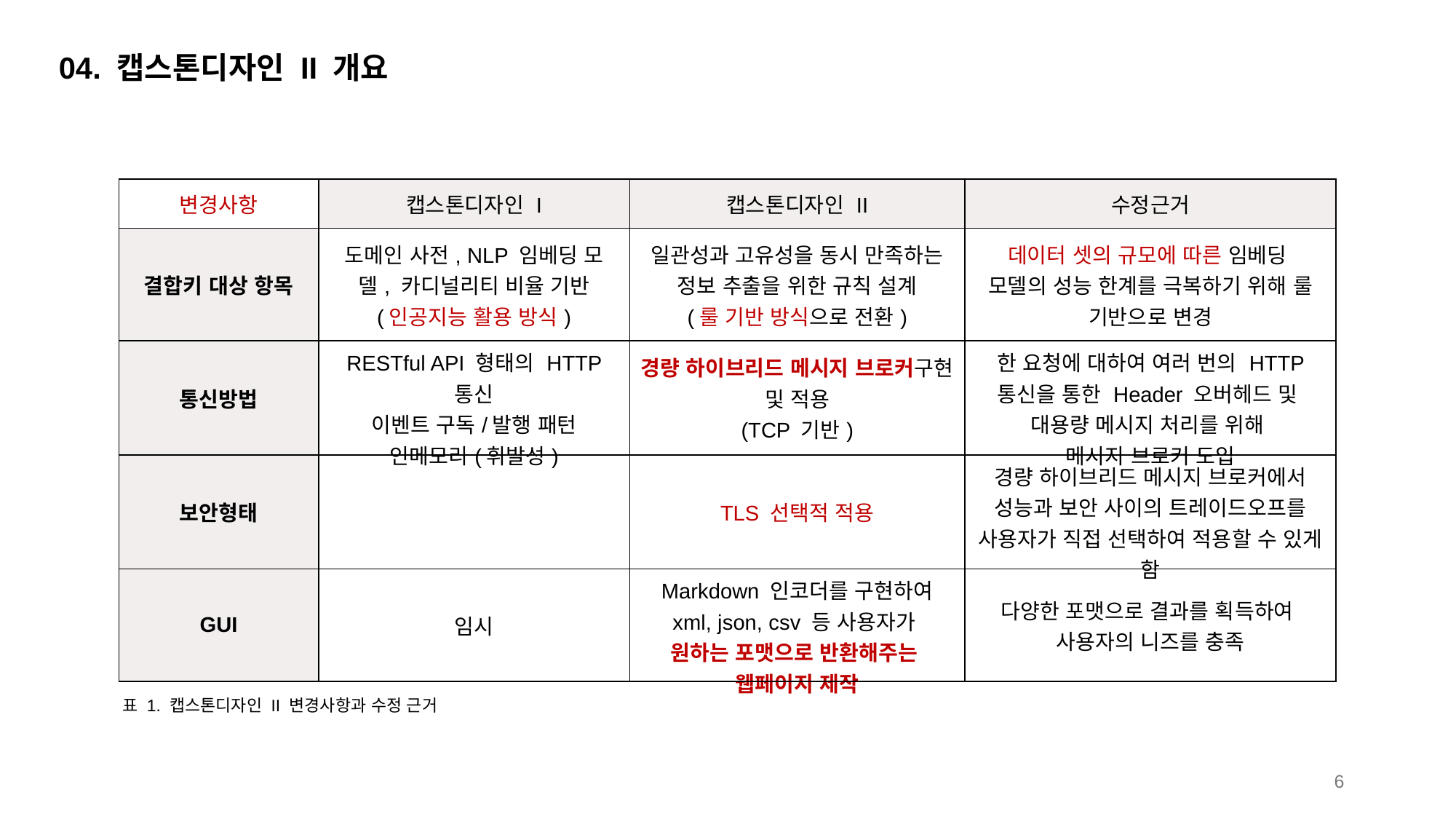

04. 캡스톤디자인 II 개요
| 변경사항 | 캡스톤디자인 I | 캡스톤디자인 II | 수정근거 |
| --- | --- | --- | --- |
| 결합키 대상 항목 | 도메인 사전, NLP 임베딩 모델, 카디널리티 비율 기반 (인공지능 활용 방식) | 일관성과 고유성을 동시 만족하는 정보 추출을 위한 규칙 설계 (룰 기반 방식으로 전환) | 데이터 셋의 규모에 따른 임베딩 모델의 성능 한계를 극복하기 위해 룰 기반으로 변경 |
| 통신방법 | RESTful API 형태의 HTTP 통신 이벤트 구독/발행 패턴 인메모리(휘발성) | 경량 하이브리드 메시지 브로커구현 및 적용 (TCP 기반) | 한 요청에 대하여 여러 번의 HTTP 통신을 통한 Header 오버헤드 및 대용량 메시지 처리를 위해 메시지 브로커 도입 |
| 보안형태 |  | TLS 선택적 적용 | 경량 하이브리드 메시지 브로커에서 성능과 보안 사이의 트레이드오프를 사용자가 직접 선택하여 적용할 수 있게 함 |
| GUI | 임시 | Markdown 인코더를 구현하여 xml, json, csv 등 사용자가 원하는 포맷으로 반환해주는 웹페이지 제작 | 다양한 포맷으로 결과를 획득하여 사용자의 니즈를 충족 |

표 1. 캡스톤디자인 II 변경사항과 수정 근거
6